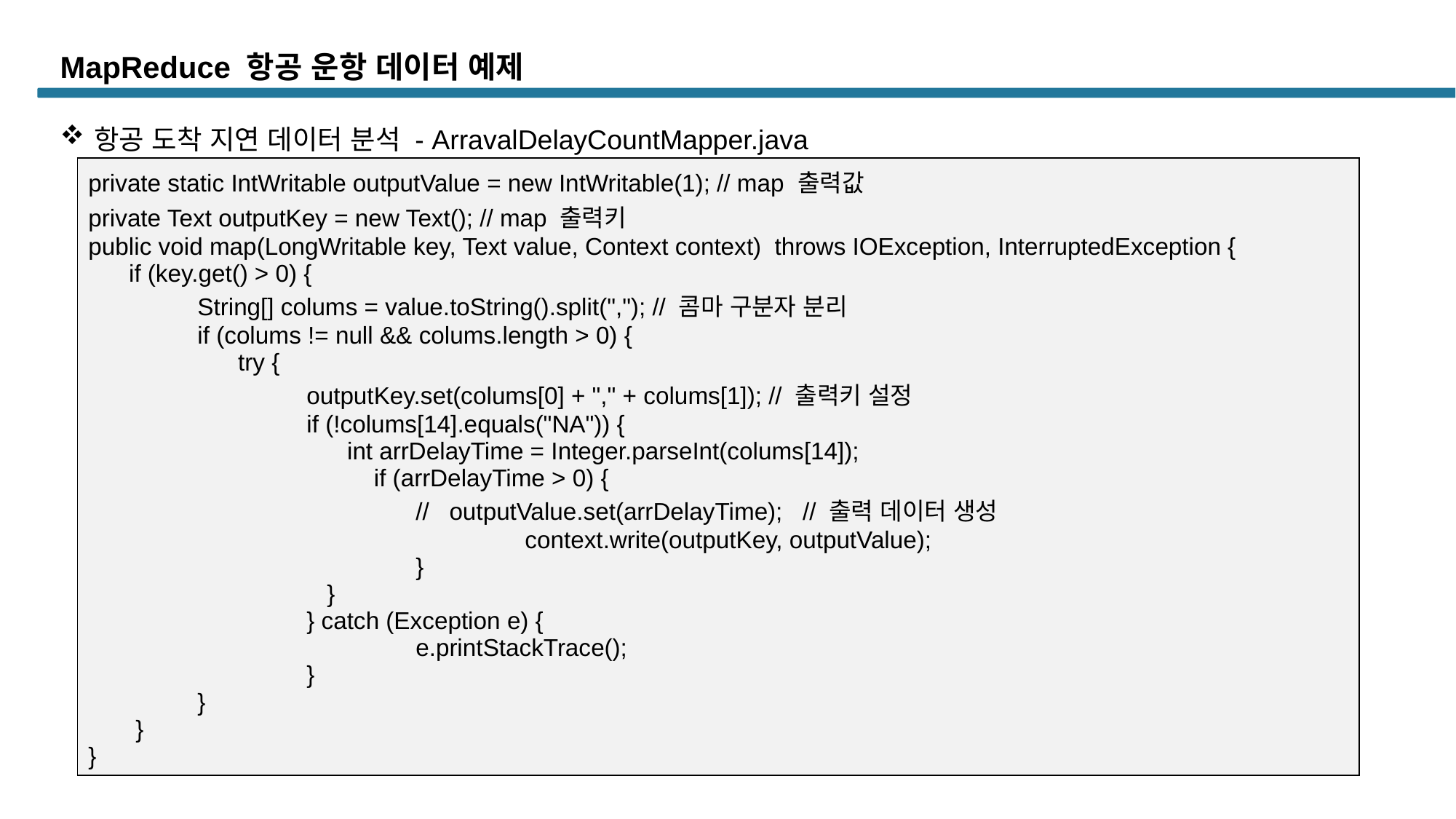

# MapReduce 항공 운항 데이터 예제
항공 도착 지연 데이터 분석 - ArravalDelayCountMapper.java
| private static IntWritable outputValue = new IntWritable(1); // map 출력값 private Text outputKey = new Text(); // map 출력키 public void map(LongWritable key, Text value, Context context) throws IOException, InterruptedException { if (key.get() > 0) { String[] colums = value.toString().split(","); // 콤마 구분자 분리 if (colums != null && colums.length > 0) { try { outputKey.set(colums[0] + "," + colums[1]); // 출력키 설정 if (!colums[14].equals("NA")) { int arrDelayTime = Integer.parseInt(colums[14]); if (arrDelayTime > 0) { // outputValue.set(arrDelayTime); // 출력 데이터 생성 context.write(outputKey, outputValue); } } } catch (Exception e) { e.printStackTrace(); } } } } |
| --- |